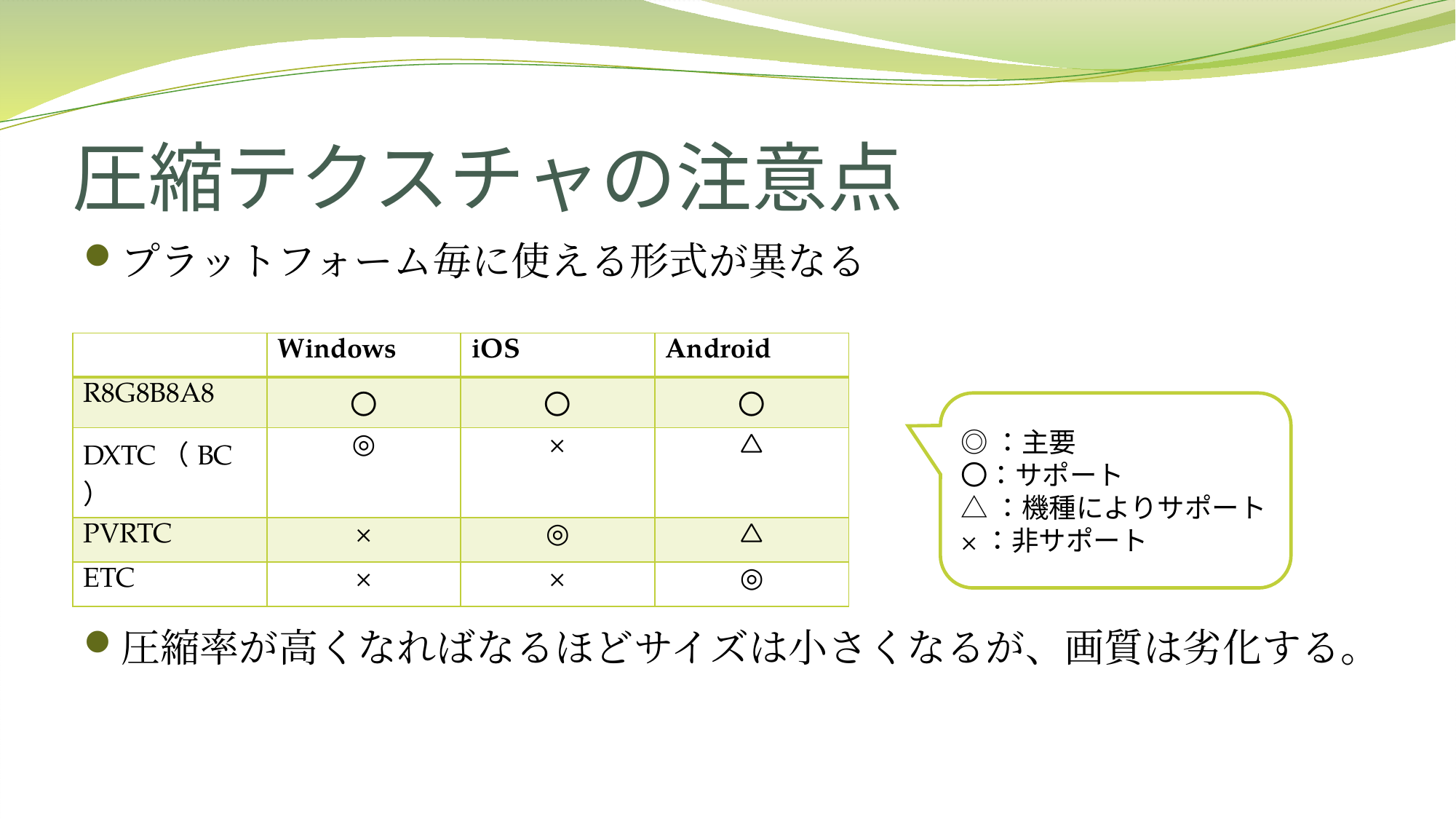

# 圧縮テクスチャの注意点
プラットフォーム毎に使える形式が異なる

圧縮率が高くなればなるほどサイズは小さくなるが、画質は劣化する。

|  | Windows | iOS | Android |
| --- | --- | --- | --- |
| R8G8B8A8 | 〇 | 〇 | 〇 |
| DXTC（BC） | ◎ | × | △ |
| PVRTC | × | ◎ | △ |
| ETC | × | × | ◎ |
◎：主要
〇：サポート
△：機種によりサポート
×：非サポート